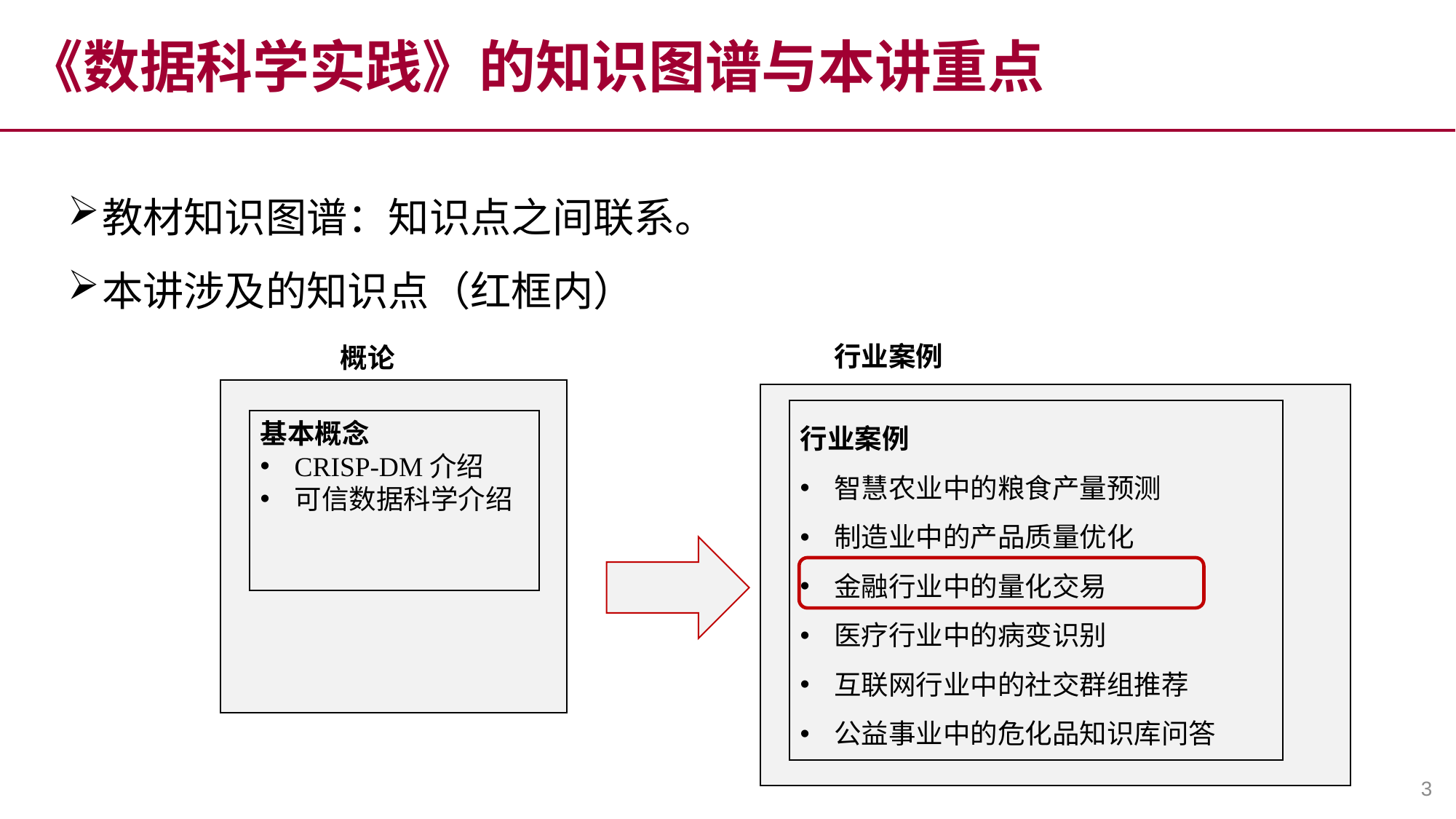

《数据科学实践》的知识图谱与本讲重点
教材知识图谱：知识点之间联系。
本讲涉及的知识点（红框内）
行业案例
概论

行业案例
智慧农业中的粮食产量预测
制造业中的产品质量优化
金融行业中的量化交易
医疗行业中的病变识别
互联网行业中的社交群组推荐
公益事业中的危化品知识库问答

基本概念
CRISP-DM介绍
可信数据科学介绍

3